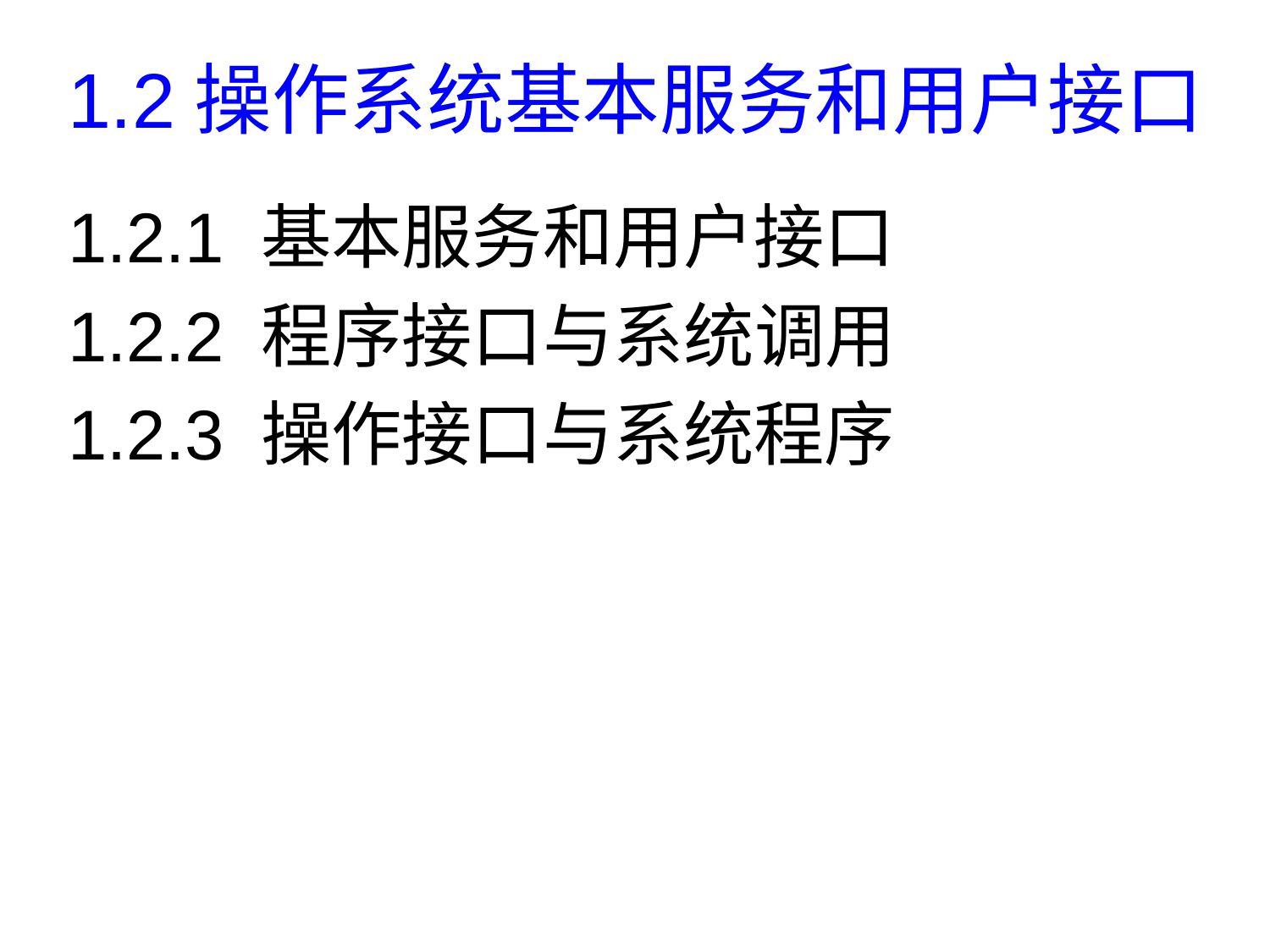

# 1.2操作系统基本服务和用户接口
1.2.1 基本服务和用户接口
1.2.2 程序接口与系统调用
1.2.3 操作接口与系统程序